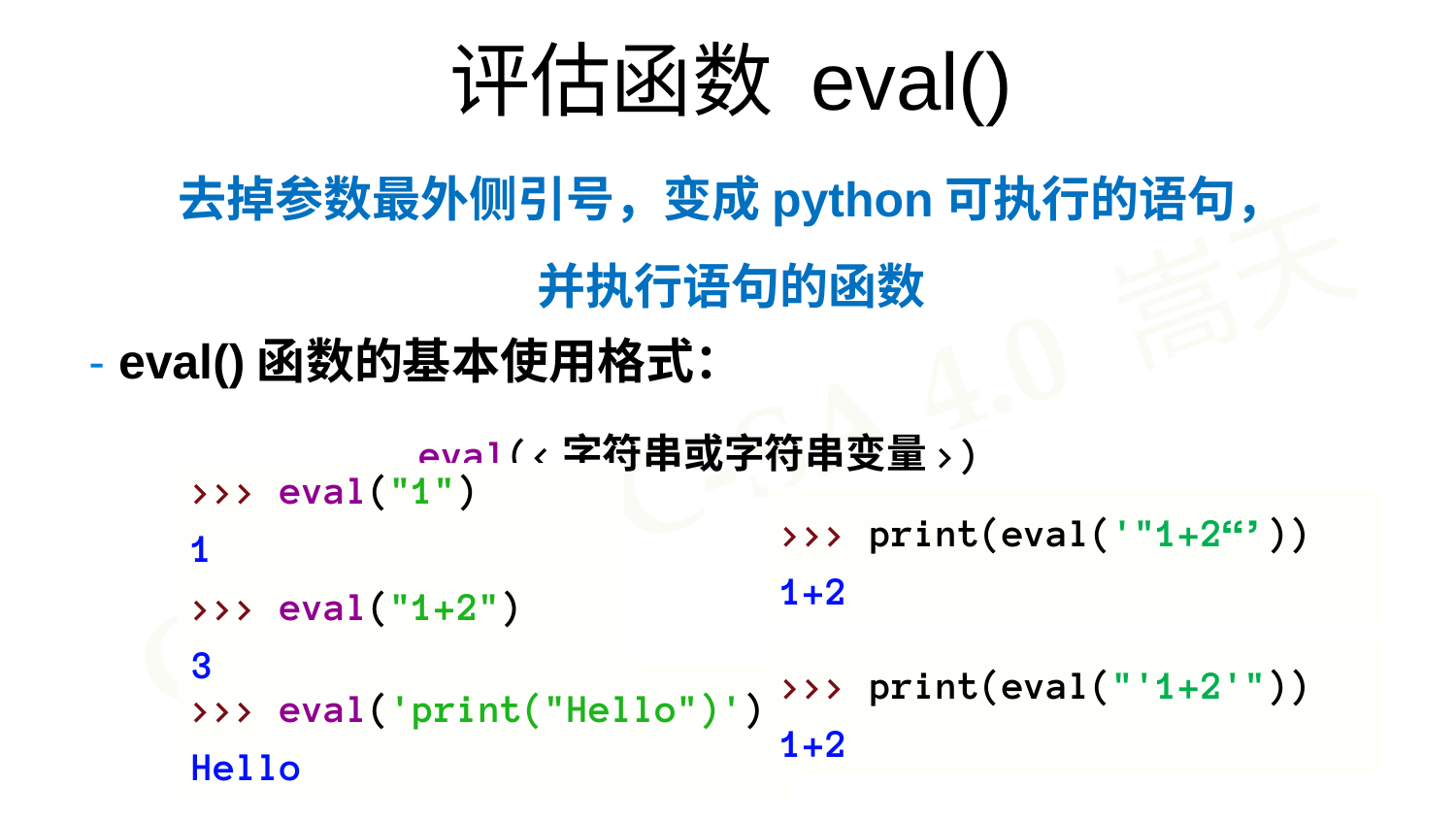

评估函数 eval()
去掉参数最外侧引号，变成python可执行的语句，
并执行语句的函数
- eval()函数的基本使用格式：
               eval(<字符串或字符串变量>)
>>> eval("1")
1
>>> eval("1+2")
3
>>> print(eval('"1+2“’))
1+2
>>> print(eval("'1+2'"))
1+2
>>> eval('print("Hello")')
Hello